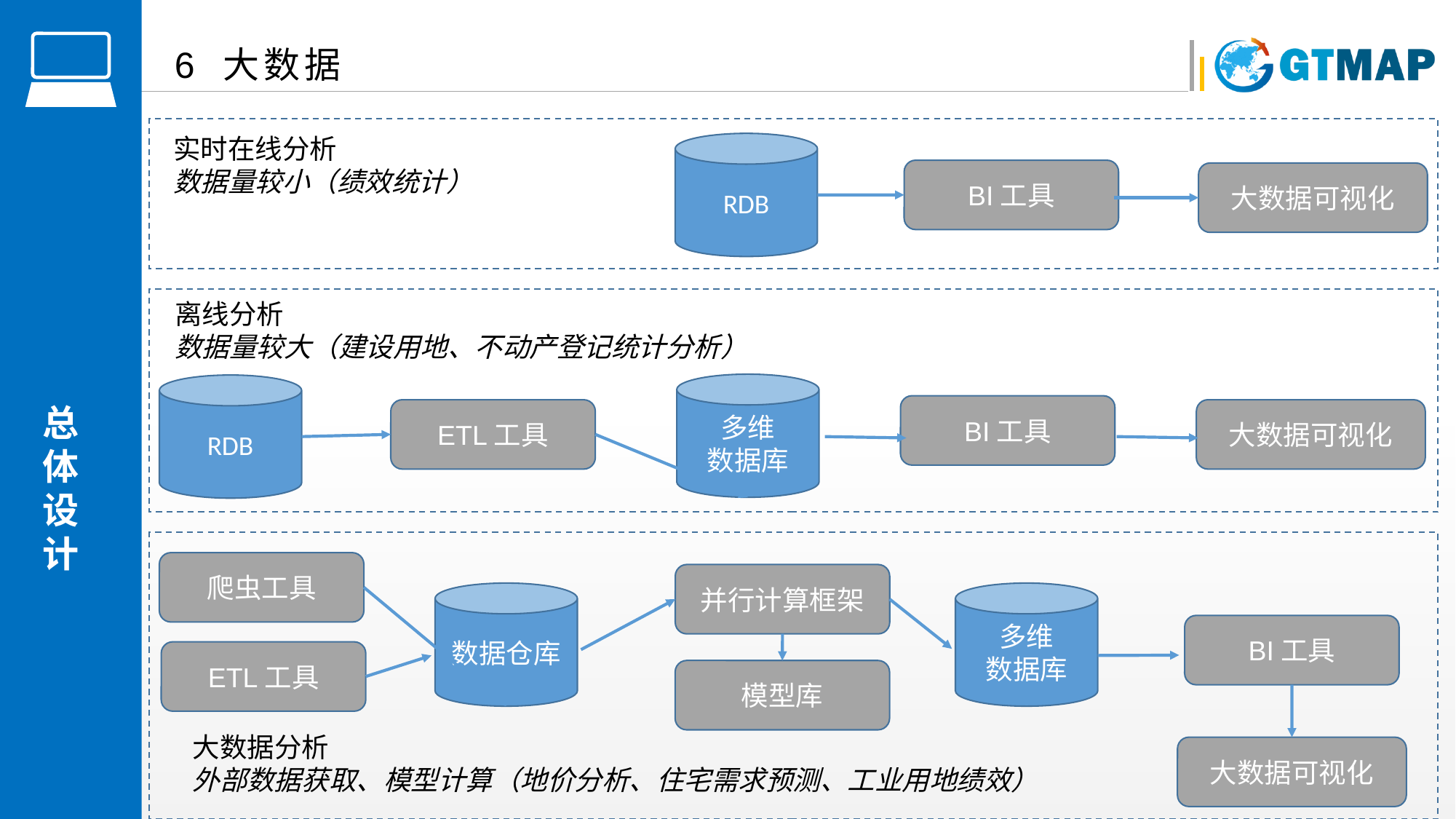

6 大数据

实时在线分析
数据量较小（绩效统计）
RDB
BI工具
大数据可视化

离线分析
数据量较大（建设用地、不动产登记统计分析）
多维
数据库
RDB
BI工具
大数据可视化
ETL工具

爬虫工具
并行计算框架
数据仓库
多维
数据库
BI工具
ETL工具
模型库
大数据分析
外部数据获取、模型计算（地价分析、住宅需求预测、工业用地绩效）
大数据可视化